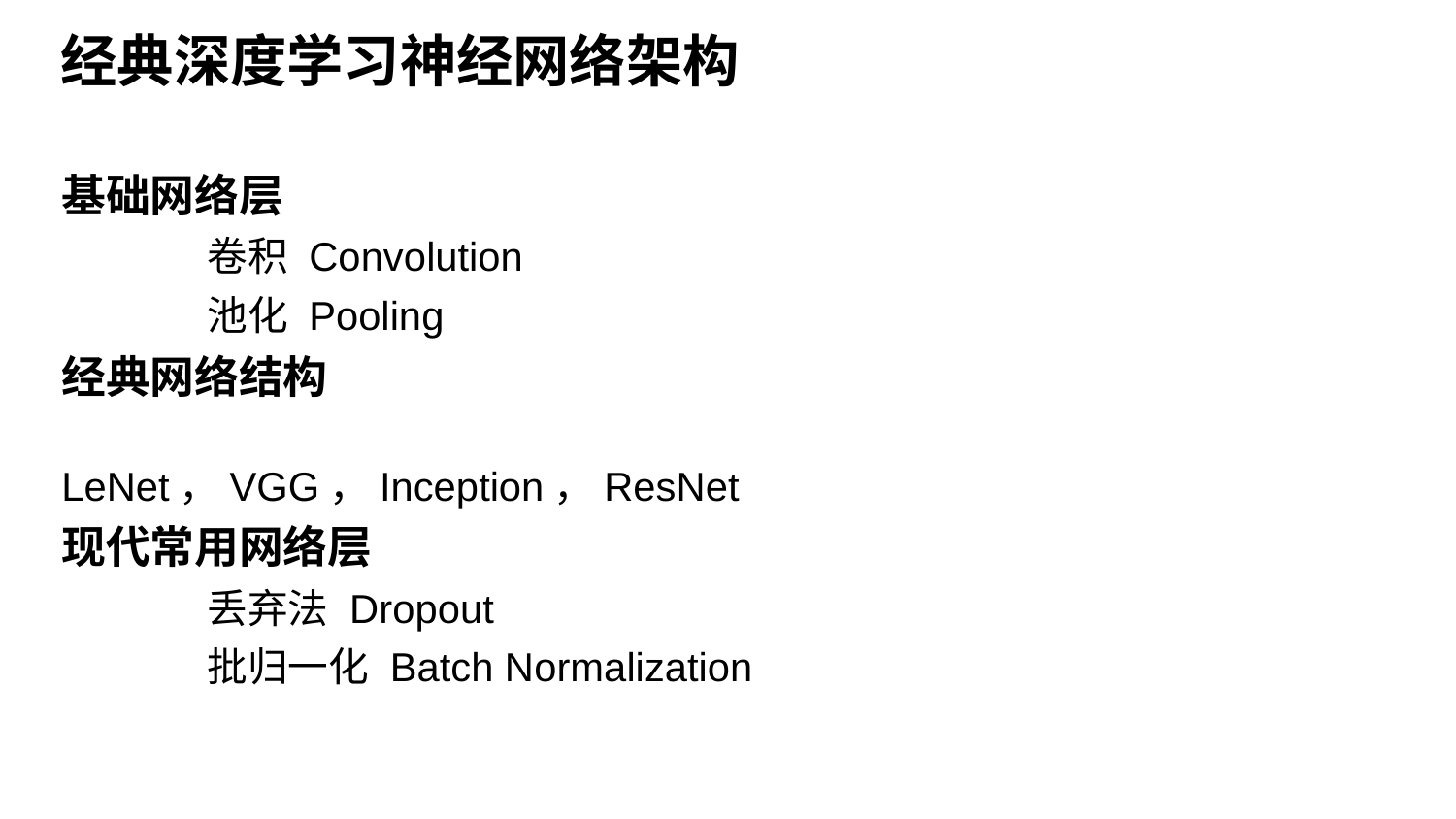

# 经典深度学习神经网络架构
基础网络层
	卷积 Convolution
	池化 Pooling
经典网络结构
	LeNet，VGG，Inception，ResNet
现代常用网络层
	丢弃法 Dropout
	批归一化 Batch Normalization